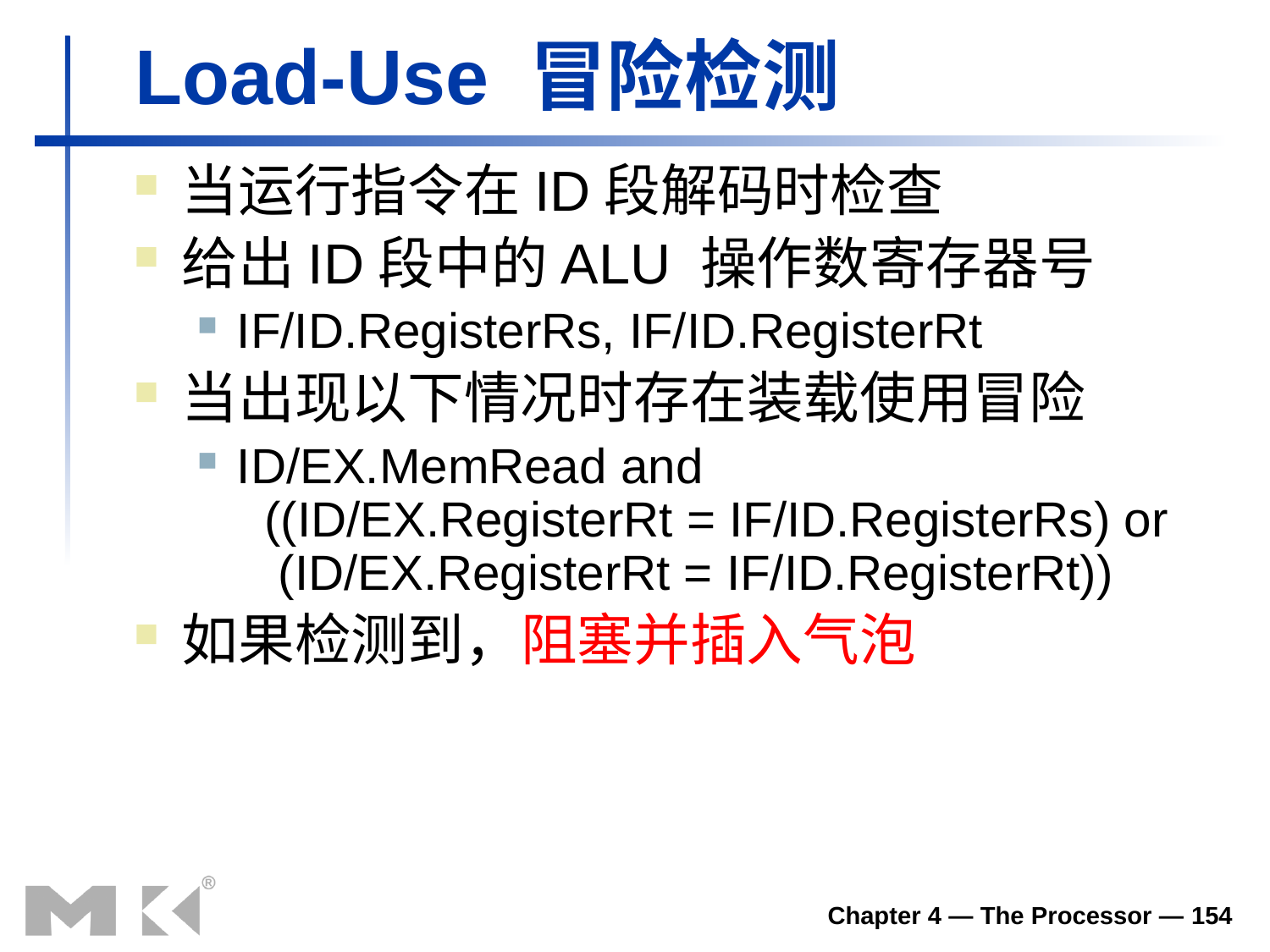

Load-Use 冒险检测
当运行指令在ID段解码时检查
给出ID段中的ALU 操作数寄存器号
IF/ID.RegisterRs, IF/ID.RegisterRt
当出现以下情况时存在装载使用冒险
ID/EX.MemRead and
  ((ID/EX.RegisterRt = IF/ID.RegisterRs) or
   (ID/EX.RegisterRt = IF/ID.RegisterRt))
如果检测到，阻塞并插入气泡
Chapter 4 — The Processor — 154